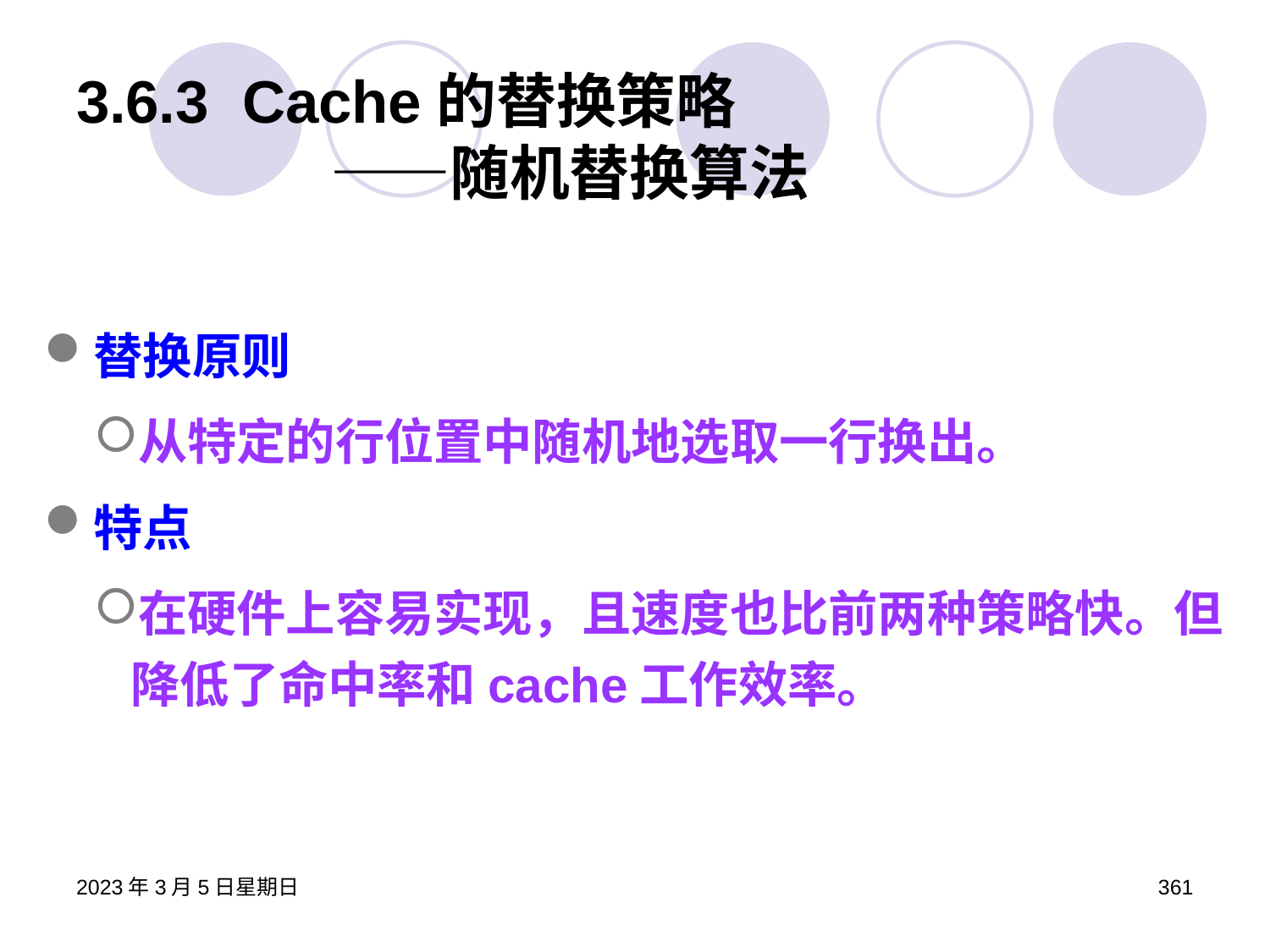

# 3.6.3  Cache的替换策略 ——随机替换算法
替换原则
从特定的行位置中随机地选取一行换出。
特点
在硬件上容易实现，且速度也比前两种策略快。但降低了命中率和cache工作效率。
2023年3月5日星期日
361